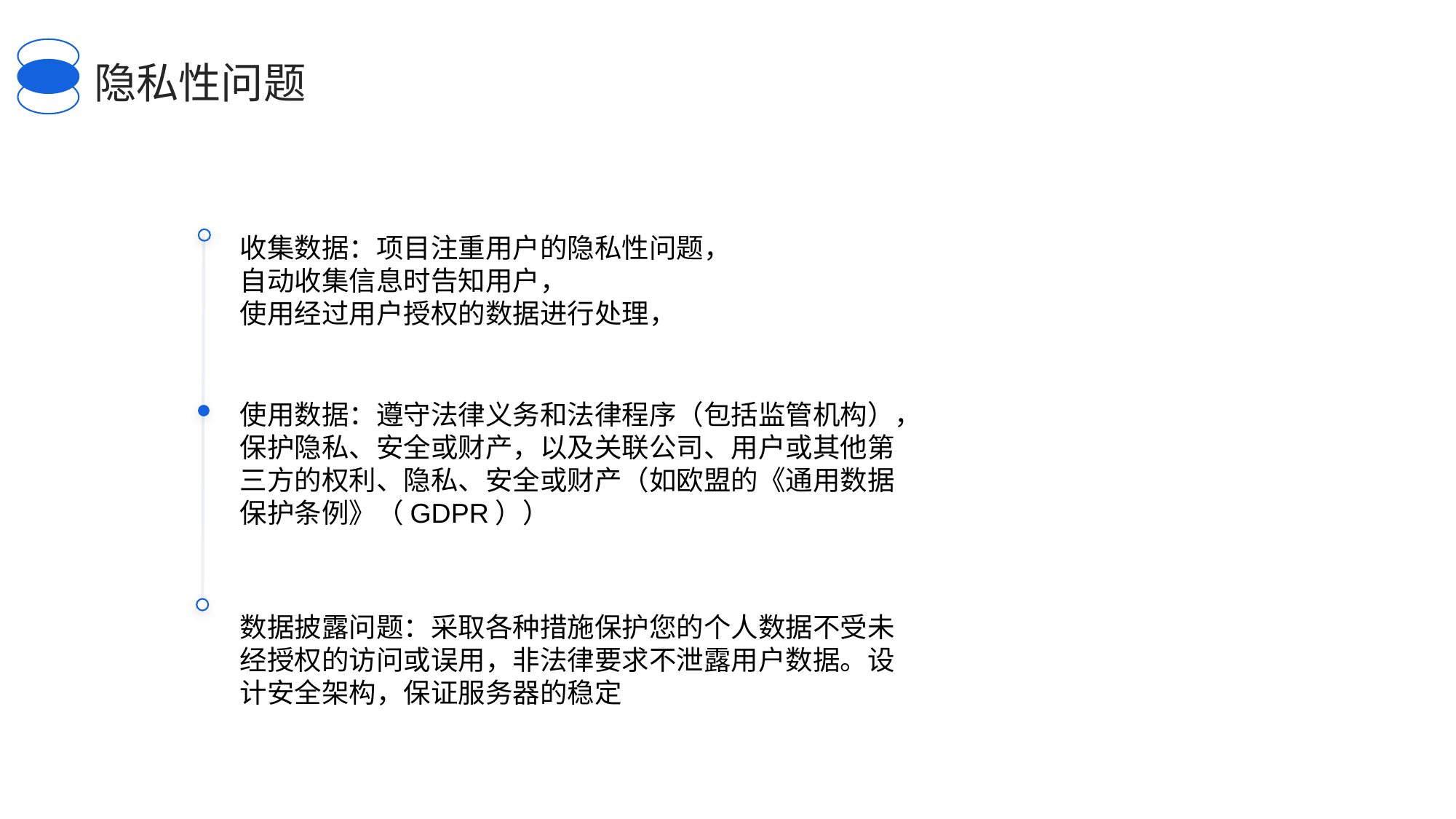

隐私性问题

收集数据：项目注重用户的隐私性问题，
自动收集信息时告知用户，
使用经过用户授权的数据进行处理，

使用数据：遵守法律义务和法律程序（包括监管机构），保护隐私、安全或财产，以及关联公司、用户或其他第三方的权利、隐私、安全或财产（如欧盟的《通用数据保护条例》（GDPR））

数据披露问题：采取各种措施保护您的个人数据不受未经授权的访问或误用，非法律要求不泄露用户数据。设计安全架构，保证服务器的稳定